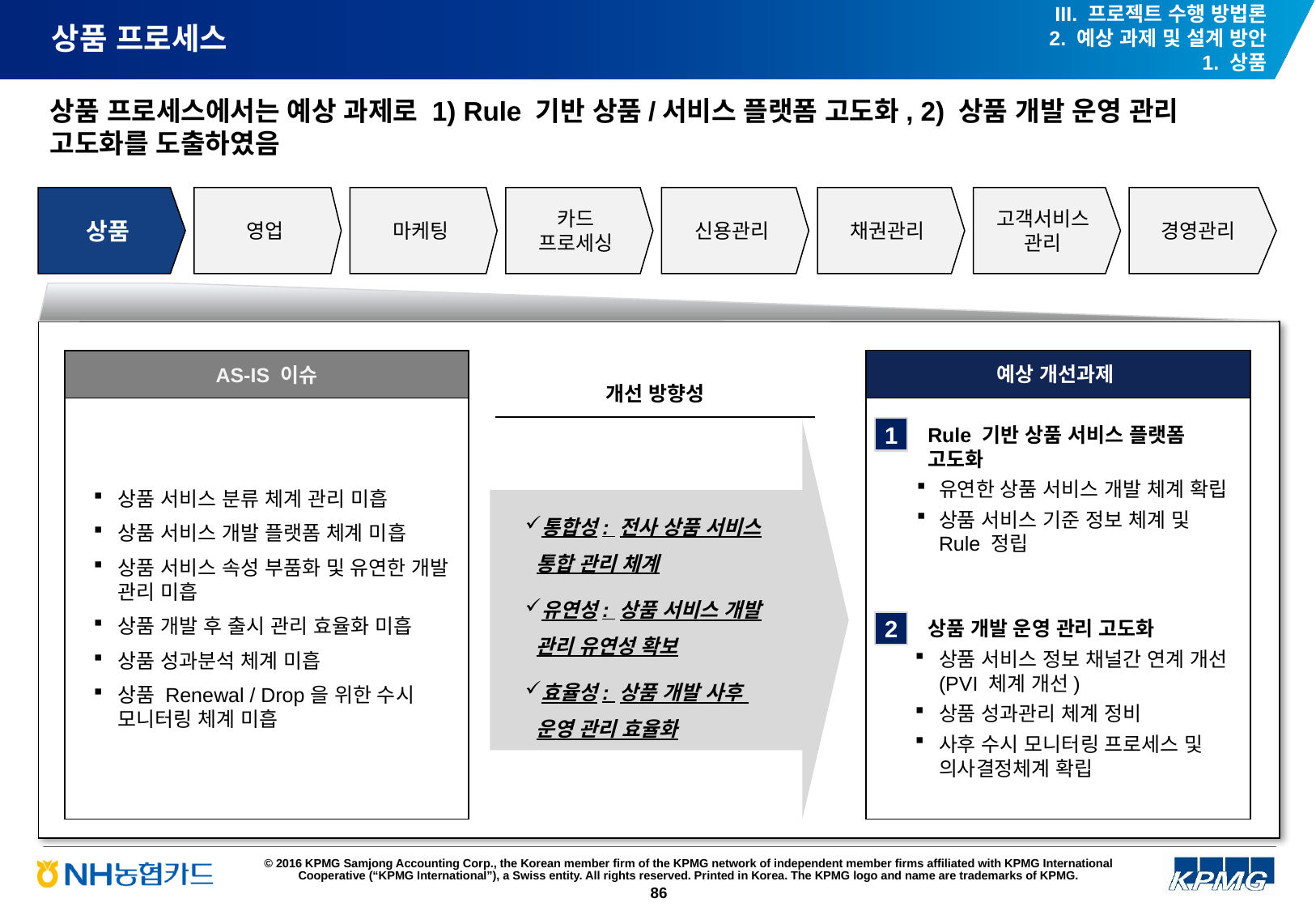

III. 프로젝트 수행 방법론
2. 예상 과제 및 설계 방안
1. 상품
# 상품 프로세스
상품 프로세스에서는 예상 과제로 1) Rule 기반 상품/서비스 플랫폼 고도화, 2) 상품 개발 운영 관리 고도화를 도출하였음
상품
영업
마케팅
카드
프로세싱
신용관리
채권관리
고객서비스 관리
경영관리

예상 개선과제

AS-IS 이슈
개선 방향성

통합성: 전사 상품 서비스 통합 관리 체계
유연성: 상품 서비스 개발 관리 유연성 확보
효율성: 상품 개발 사후
운영 관리 효율화
상품 서비스 분류 체계 관리 미흡
상품 서비스 개발 플랫폼 체계 미흡
상품 서비스 속성 부품화 및 유연한 개발 관리 미흡
상품 개발 후 출시 관리 효율화 미흡
상품 성과분석 체계 미흡
상품 Renewal / Drop을 위한 수시 모니터링 체계 미흡
Rule 기반 상품 서비스 플랫폼 고도화
유연한 상품 서비스 개발 체계 확립
상품 서비스 기준 정보 체계 및 Rule 정립
1
상품 개발 운영 관리 고도화
상품 서비스 정보 채널간 연계 개선 (PVI 체계 개선)
상품 성과관리 체계 정비
사후 수시 모니터링 프로세스 및 의사결정체계 확립
2